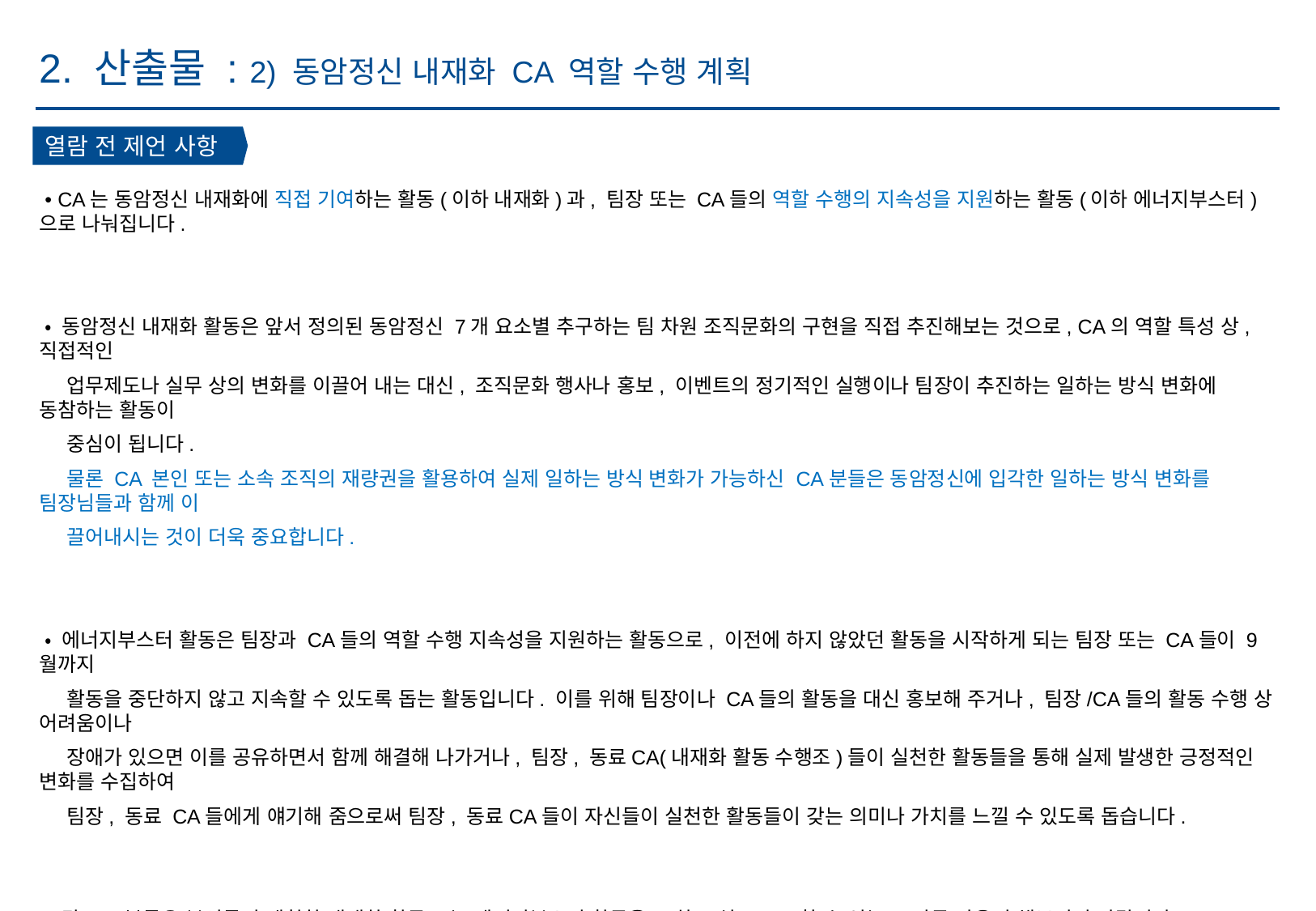

2. 산출물 : 2) 동암정신 내재화 CA 역할 수행 계획
열람 전 제언 사항
• CA는 동암정신 내재화에 직접 기여하는 활동(이하 내재화)과, 팀장 또는 CA들의 역할 수행의 지속성을 지원하는 활동(이하 에너지부스터)으로 나눠집니다.

• 동암정신 내재화 활동은 앞서 정의된 동암정신 7개 요소별 추구하는 팀 차원 조직문화의 구현을 직접 추진해보는 것으로, CA의 역할 특성 상, 직접적인
   업무제도나 실무 상의 변화를 이끌어 내는 대신, 조직문화 행사나 홍보, 이벤트의 정기적인 실행이나 팀장이 추진하는 일하는 방식 변화에 동참하는 활동이
   중심이 됩니다.
   물론 CA 본인 또는 소속 조직의 재량권을 활용하여 실제 일하는 방식 변화가 가능하신 CA분들은 동암정신에 입각한 일하는 방식 변화를 팀장님들과 함께 이
   끌어내시는 것이 더욱 중요합니다.

• 에너지부스터 활동은 팀장과 CA들의 역할 수행 지속성을 지원하는 활동으로, 이전에 하지 않았던 활동을 시작하게 되는 팀장 또는 CA들이 9월까지
   활동을 중단하지 않고 지속할 수 있도록 돕는 활동입니다. 이를 위해 팀장이나 CA들의 활동을 대신 홍보해 주거나, 팀장/CA들의 활동 수행 상 어려움이나
   장애가 있으면 이를 공유하면서 함께 해결해 나가거나, 팀장, 동료CA(내재화 활동 수행조)들이 실천한 활동들을 통해 실제 발생한 긍정적인 변화를 수집하여
   팀장, 동료 CA들에게 얘기해 줌으로써 팀장, 동료CA들이 자신들이 실천한 활동들이 갖는 의미나 가치를 느낄 수 있도록 돕습니다.

• 각 CA분들은 본인들이 계획한 내재화 활동 또는 에너지부스터 활동을 <하고 싶고>, <할 수 있는> 만큼 마음껏 해보시기 바랍니다.
   그리고 활동 수행 과정에서 발생하는 제한/제약 요소들이 있었다면 무엇이었는지도 잘 정리하거나, 기억하셔서 9월에 다시 뵐 때 이야기할 수 있으면
   좋겠습니다.